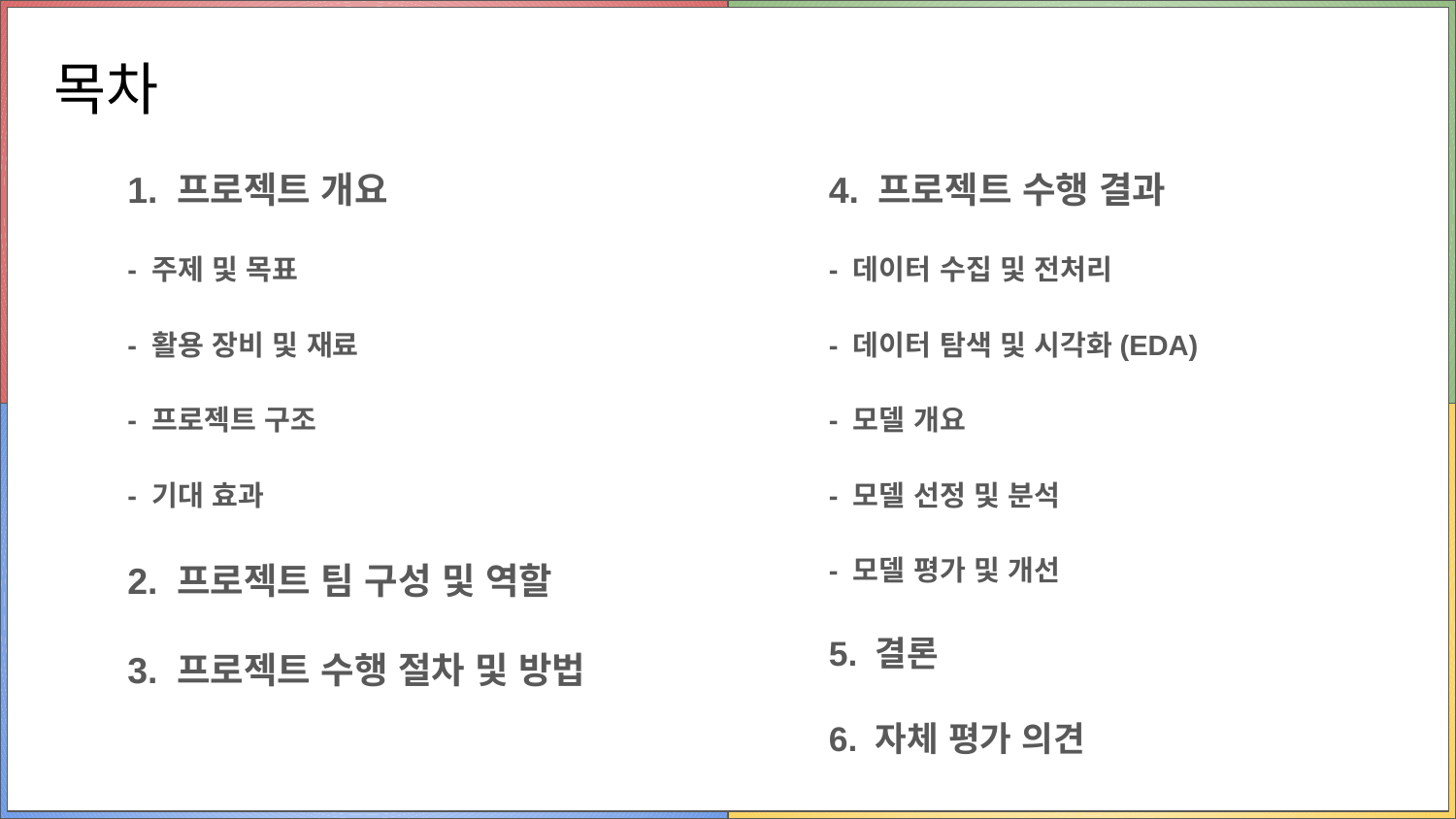

# 목차
1. 프로젝트 개요
- 주제 및 목표
- 활용 장비 및 재료
- 프로젝트 구조
- 기대 효과
2. 프로젝트 팀 구성 및 역할
3. 프로젝트 수행 절차 및 방법
4. 프로젝트 수행 결과
- 데이터 수집 및 전처리
- 데이터 탐색 및 시각화(EDA)
- 모델 개요
- 모델 선정 및 분석
- 모델 평가 및 개선
5. 결론
6. 자체 평가 의견